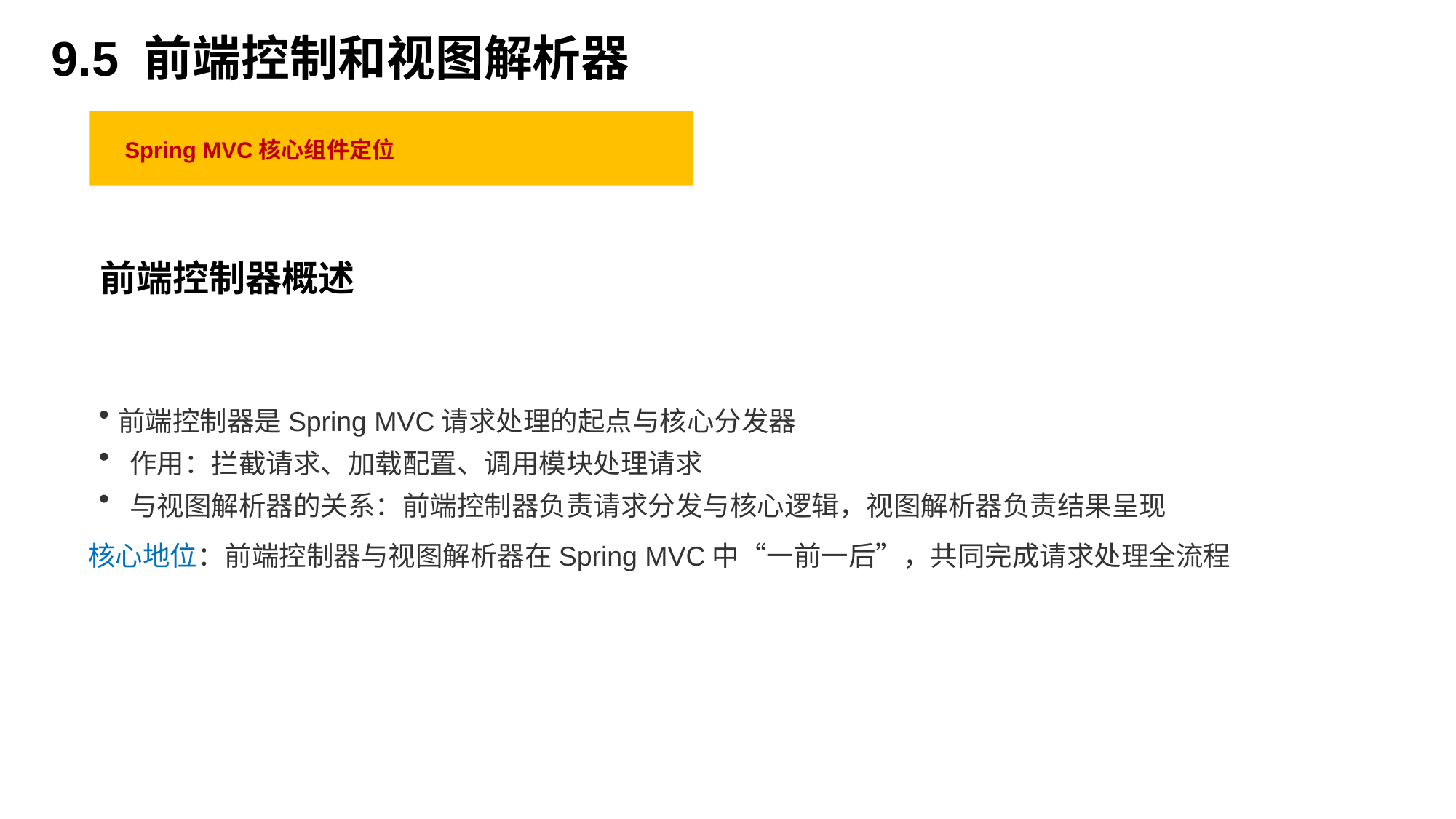

9.5 前端控制和视图解析器

Spring MVC核心组件定位
前端控制器概述
前端控制器是Spring MVC请求处理的起点与核心分发器

作用：拦截请求、加载配置、调用模块处理请求

与视图解析器的关系：前端控制器负责请求分发与核心逻辑，视图解析器负责结果呈现

核心地位：前端控制器与视图解析器在Spring MVC中“一前一后”，共同完成请求处理全流程